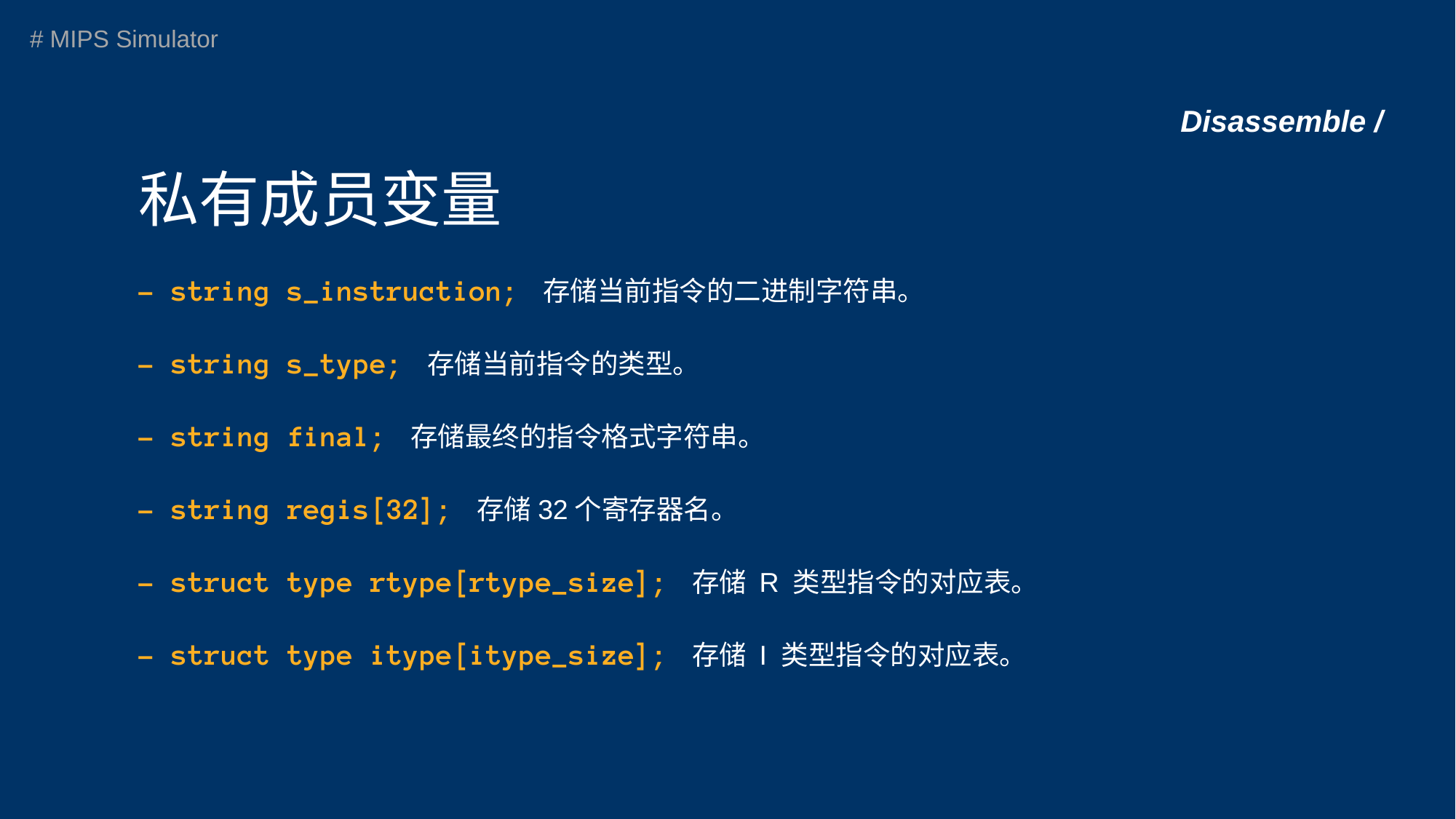

# Disassemble /
私有成员变量
- string s_instruction; 存储当前指令的二进制字符串。
- string s_type; 存储当前指令的类型。
- string final; 存储最终的指令格式字符串。
- string regis[32]; 存储32个寄存器名。
- struct type rtype[rtype_size]; 存储 R 类型指令的对应表。
- struct type itype[itype_size]; 存储 I 类型指令的对应表。